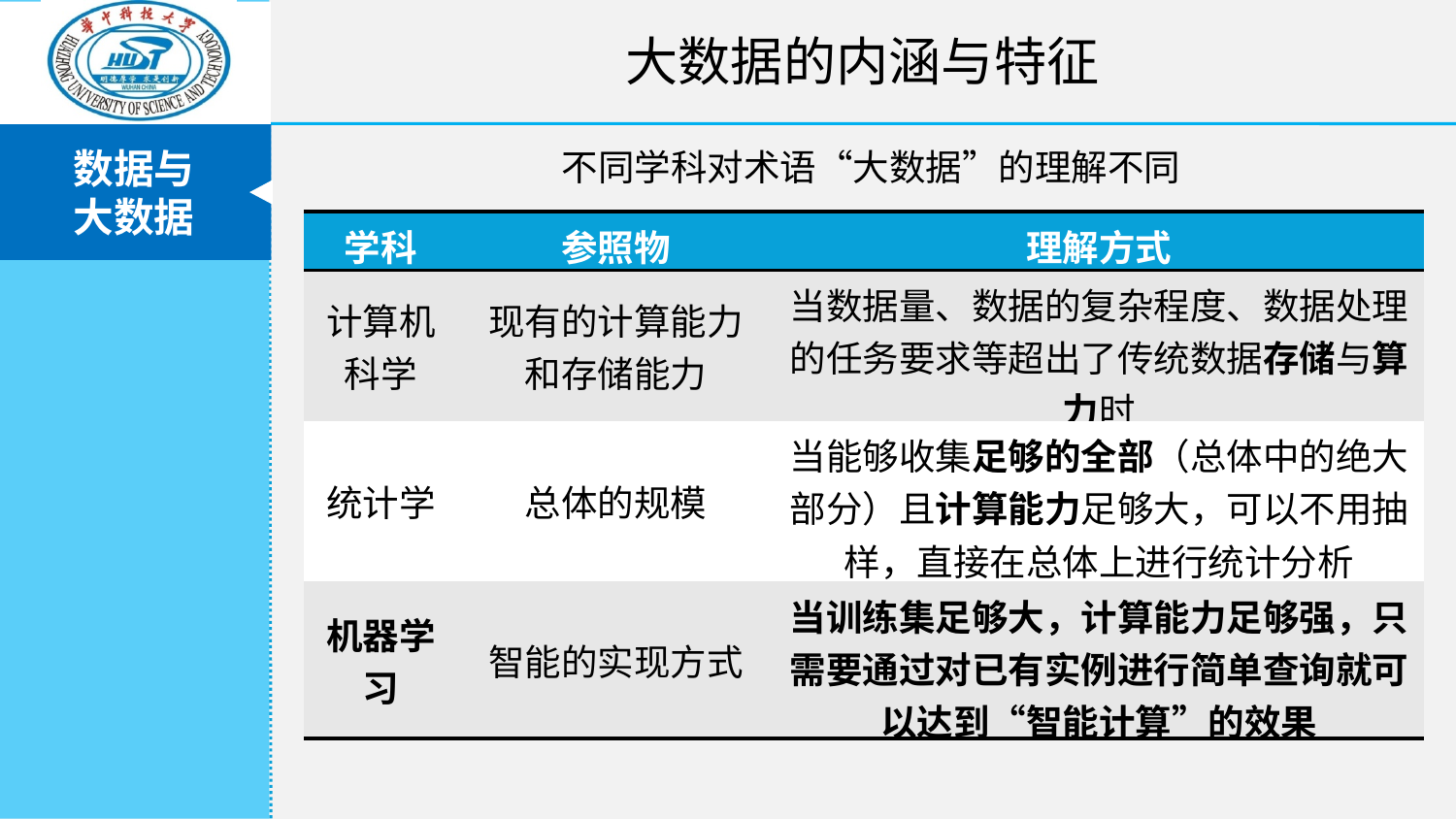

大数据的内涵与特征
不同学科对术语“大数据”的理解不同
| 学科 | 参照物 | 理解方式 |
| --- | --- | --- |
| 计算机科学 | 现有的计算能力和存储能力 | 当数据量、数据的复杂程度、数据处理的任务要求等超出了传统数据存储与算力时 |
| 统计学 | 总体的规模 | 当能够收集足够的全部（总体中的绝大部分）且计算能力足够大，可以不用抽样，直接在总体上进行统计分析 |
| 机器学习 | 智能的实现方式 | 当训练集足够大，计算能力足够强，只需要通过对已有实例进行简单查询就可以达到“智能计算”的效果 |